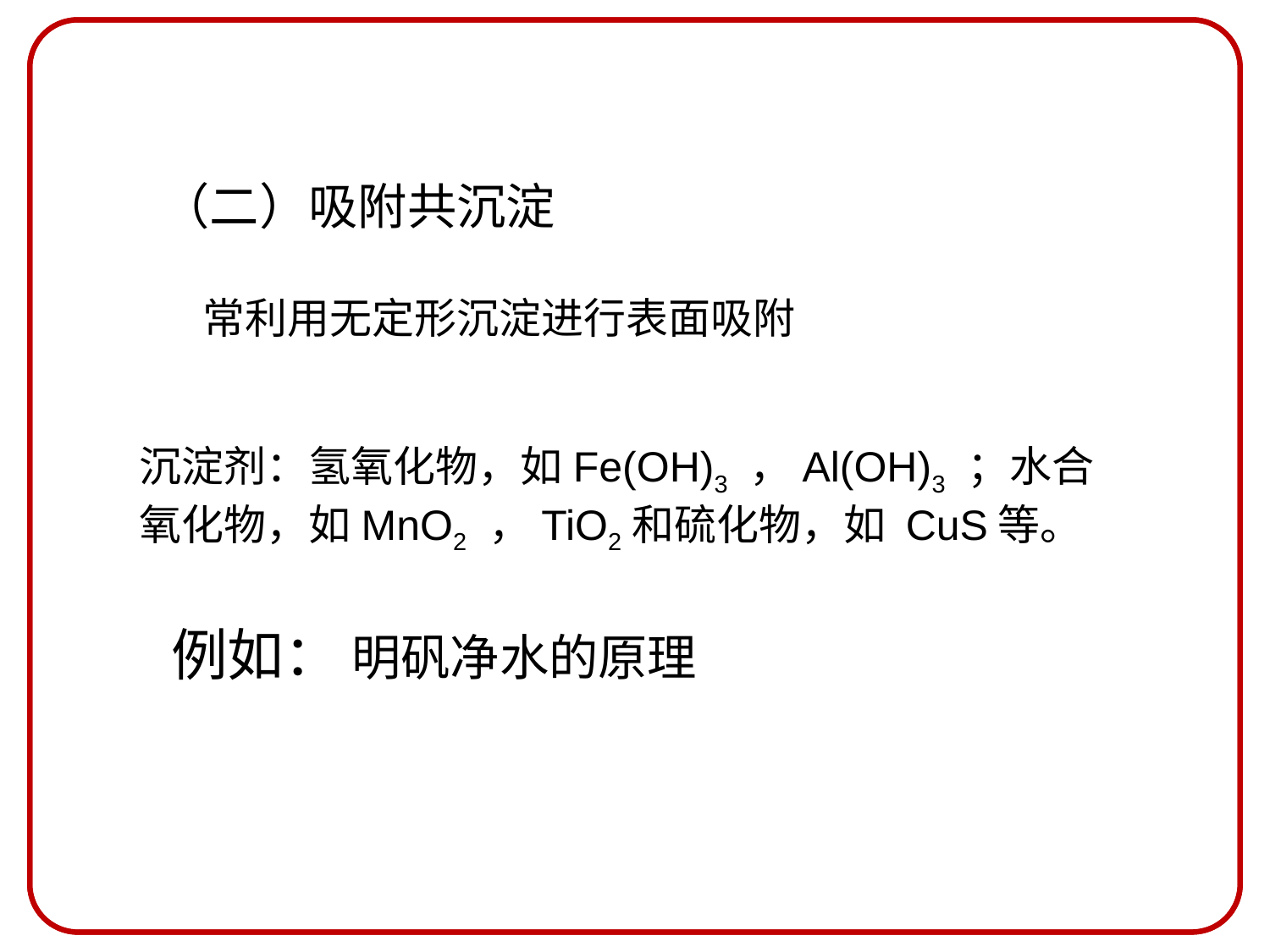

（二）吸附共沉淀

常利用无定形沉淀进行表面吸附
沉淀剂：氢氧化物，如Fe(OH)3 ，Al(OH)3 ；水合氧化物，如MnO2 ，TiO2和硫化物，如 CuS等。
例如： 明矾净水的原理